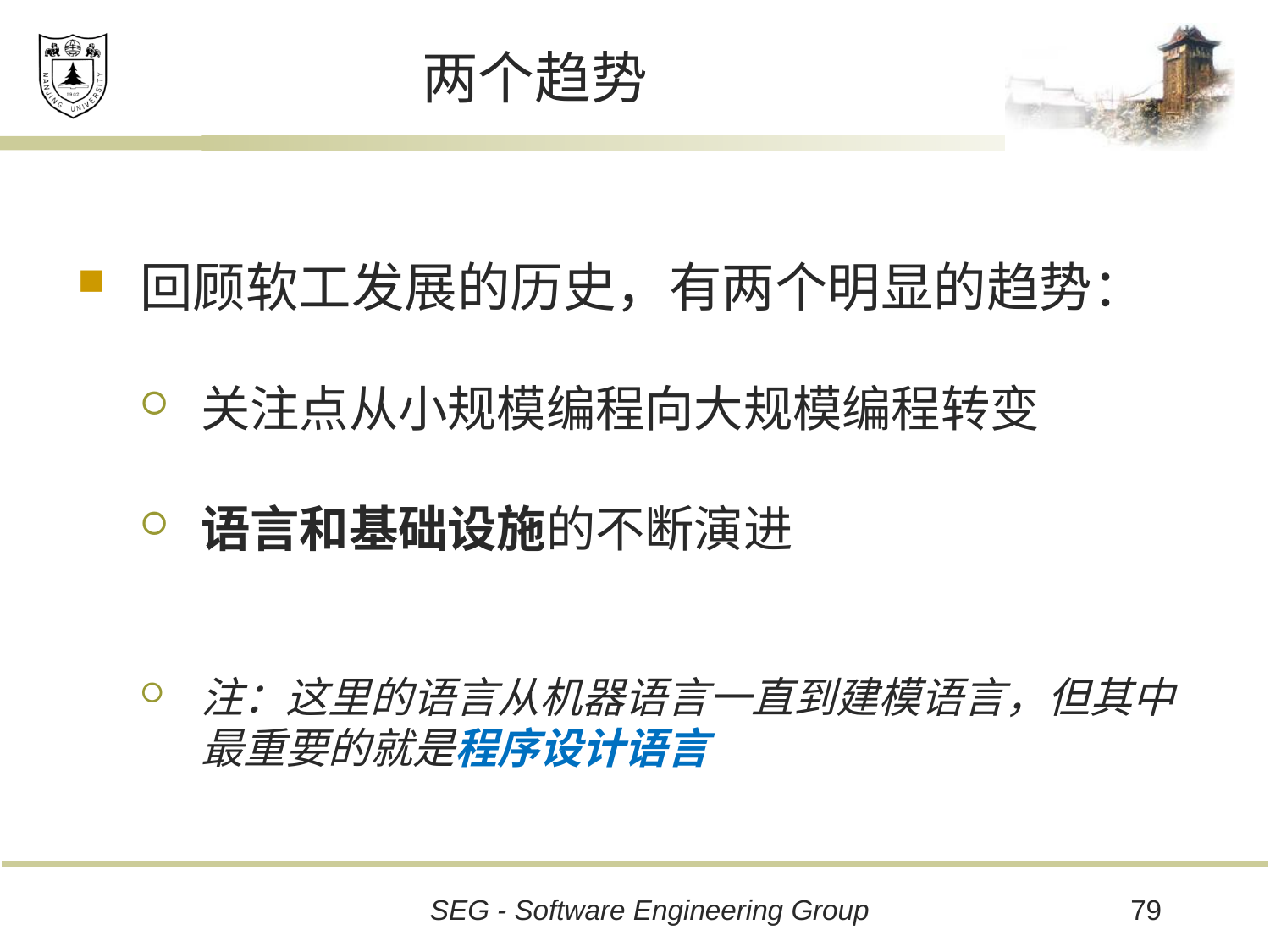

# 两个趋势
回顾软工发展的历史，有两个明显的趋势：
关注点从小规模编程向大规模编程转变
语言和基础设施的不断演进

注：这里的语言从机器语言一直到建模语言，但其中最重要的就是程序设计语言
79
SEG - Software Engineering Group